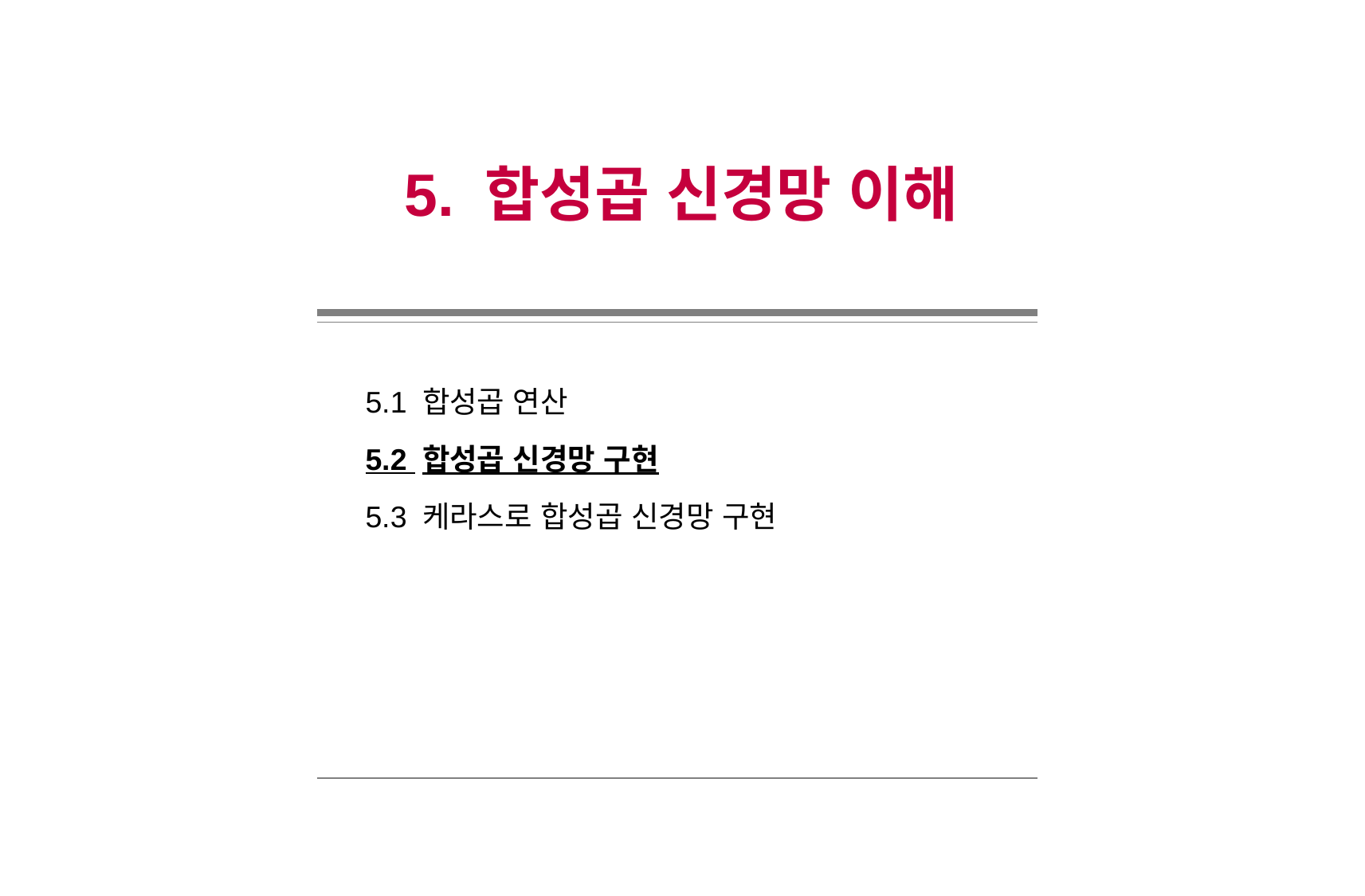

5. 합성곱 신경망 이해
5.1 합성곱 연산
5.2 합성곱 신경망 구현
5.3 케라스로 합성곱 신경망 구현